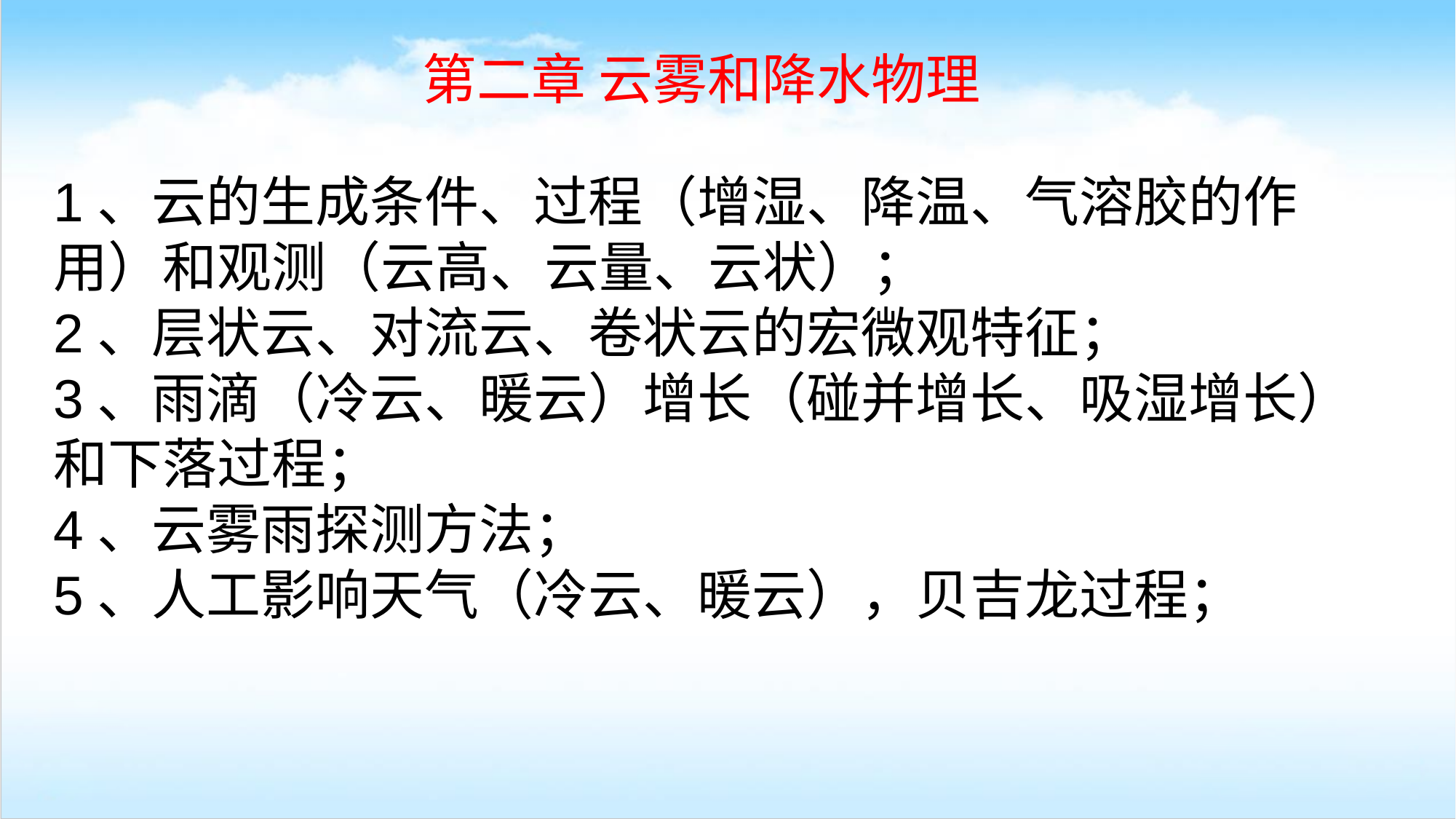

第二章 云雾和降水物理
1、云的生成条件、过程（增湿、降温、气溶胶的作用）和观测（云高、云量、云状）；
2、层状云、对流云、卷状云的宏微观特征；
3、雨滴（冷云、暖云）增长（碰并增长、吸湿增长）和下落过程；
4、云雾雨探测方法；
5、人工影响天气（冷云、暖云），贝吉龙过程；